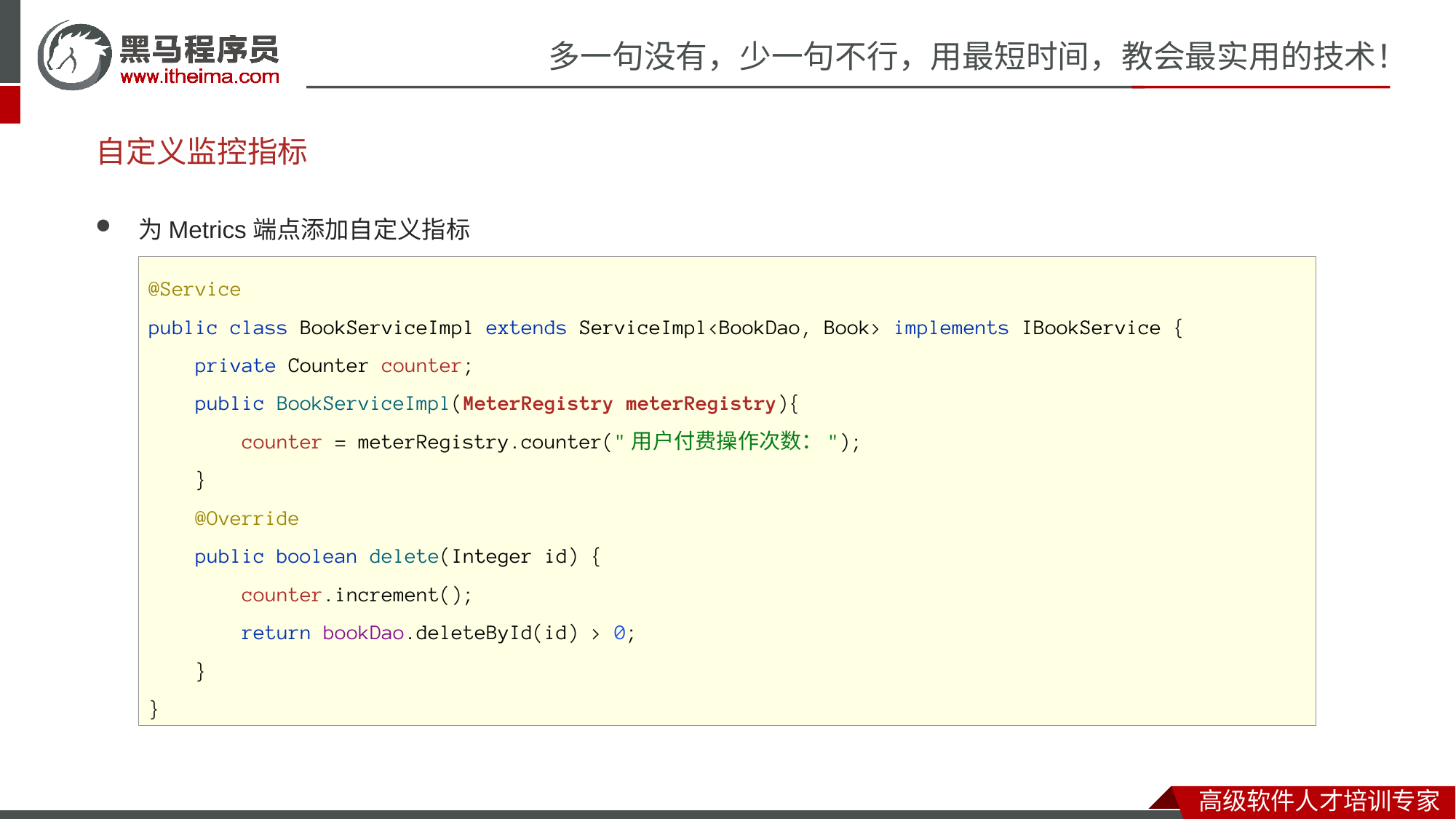

# 自定义监控指标
为Metrics端点添加自定义指标

@Service
public class BookServiceImpl extends ServiceImpl<BookDao, Book> implements IBookService {
    private Counter counter;
    public BookServiceImpl(MeterRegistry meterRegistry){
        counter = meterRegistry.counter("用户付费操作次数：");
    }
    @Override
    public boolean delete(Integer id) {
        counter.increment();
        return bookDao.deleteById(id) > 0;
    }
}